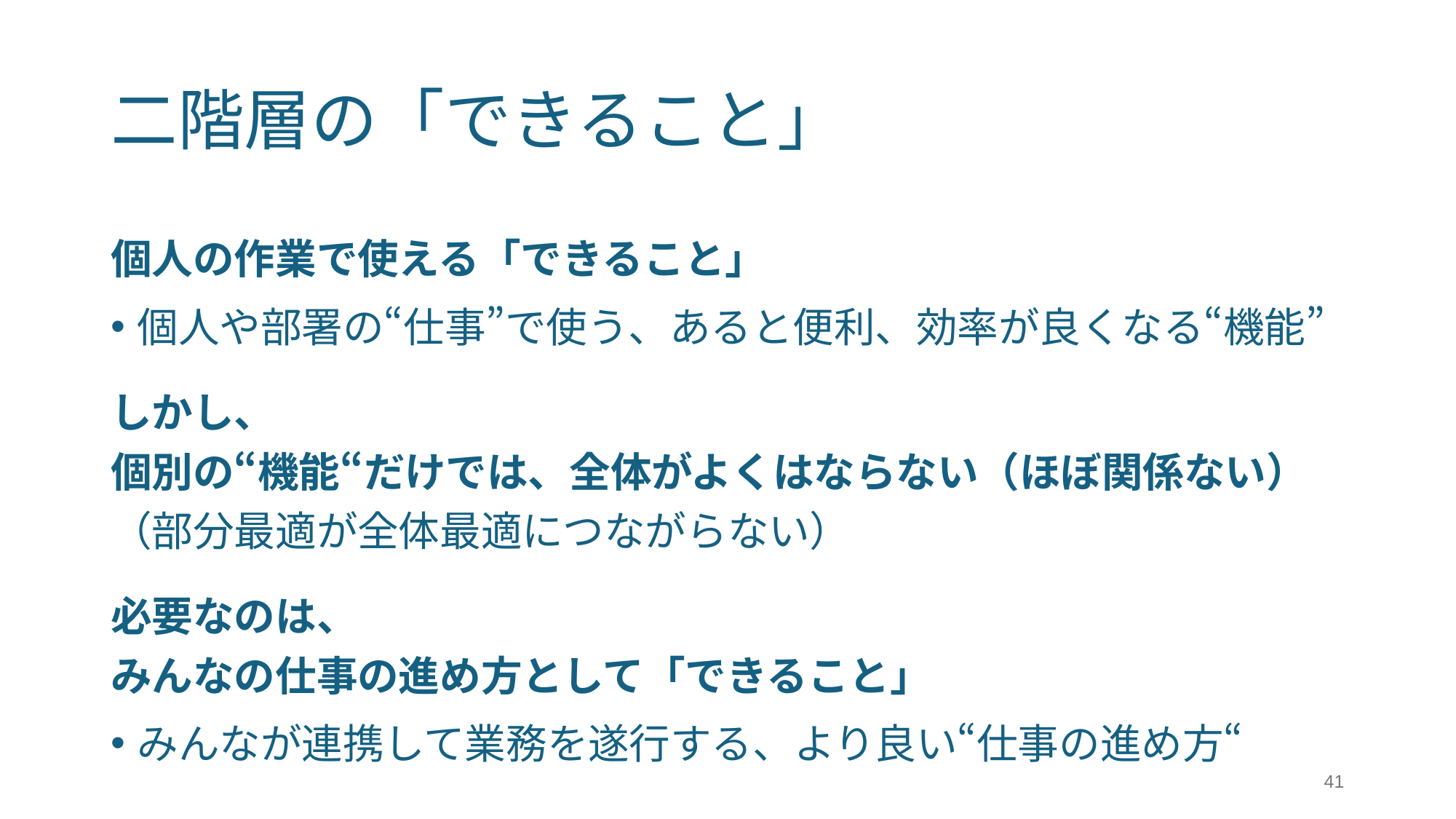

# 二階層の「できること」
個人の作業で使える「できること」
個人や部署の“仕事”で使う、あると便利、効率が良くなる“機能”
しかし、
個別の“機能“だけでは、全体がよくはならない（ほぼ関係ない）
（部分最適が全体最適につながらない）
必要なのは、
みんなの仕事の進め方として「できること」
みんなが連携して業務を遂行する、より良い“仕事の進め方“

41